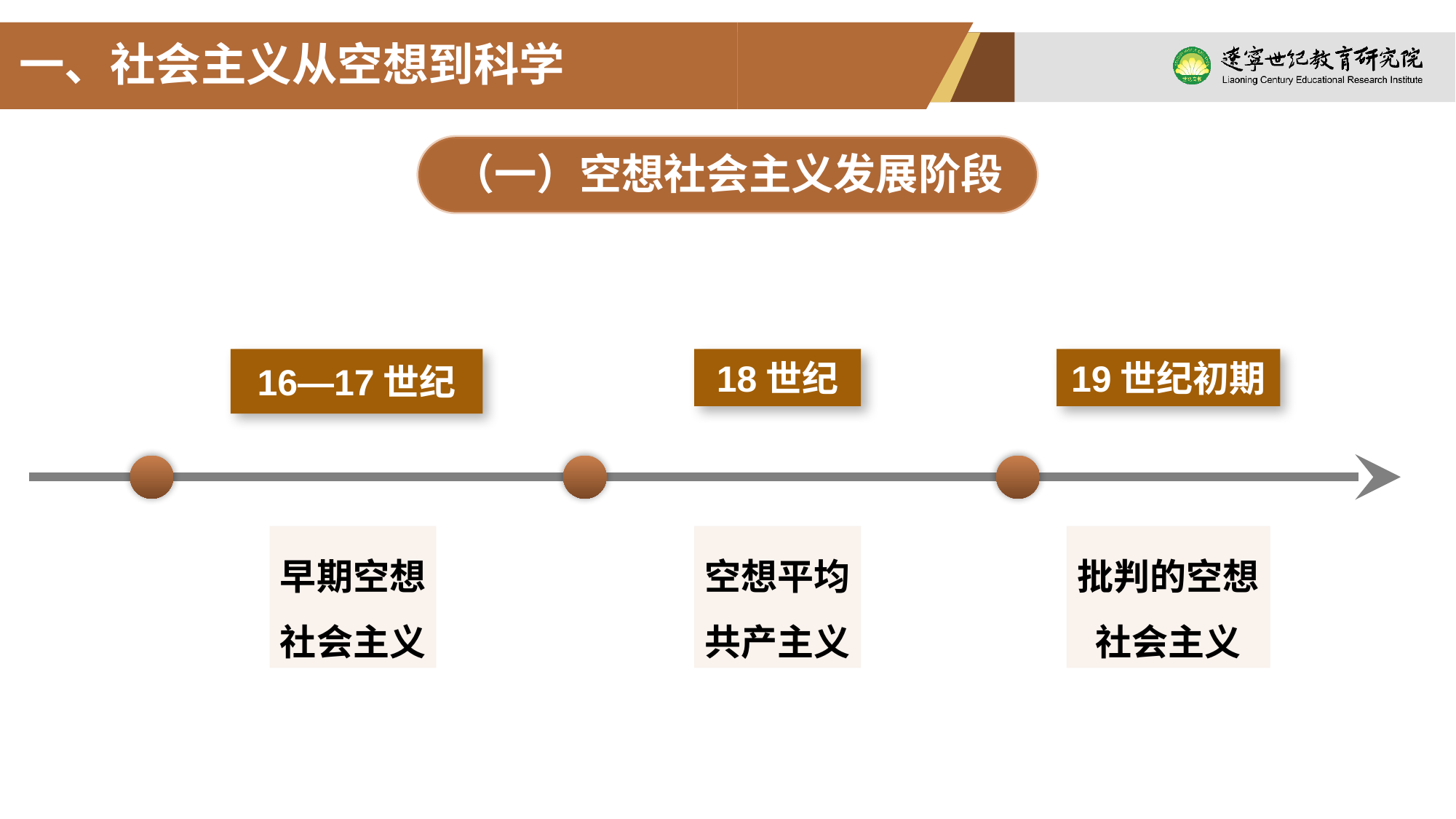

一、社会主义从空想到科学
（一）空想社会主义发展阶段
16—17世纪
18世纪
19世纪初期

早期空想
社会主义
空想平均
共产主义
批判的空想社会主义